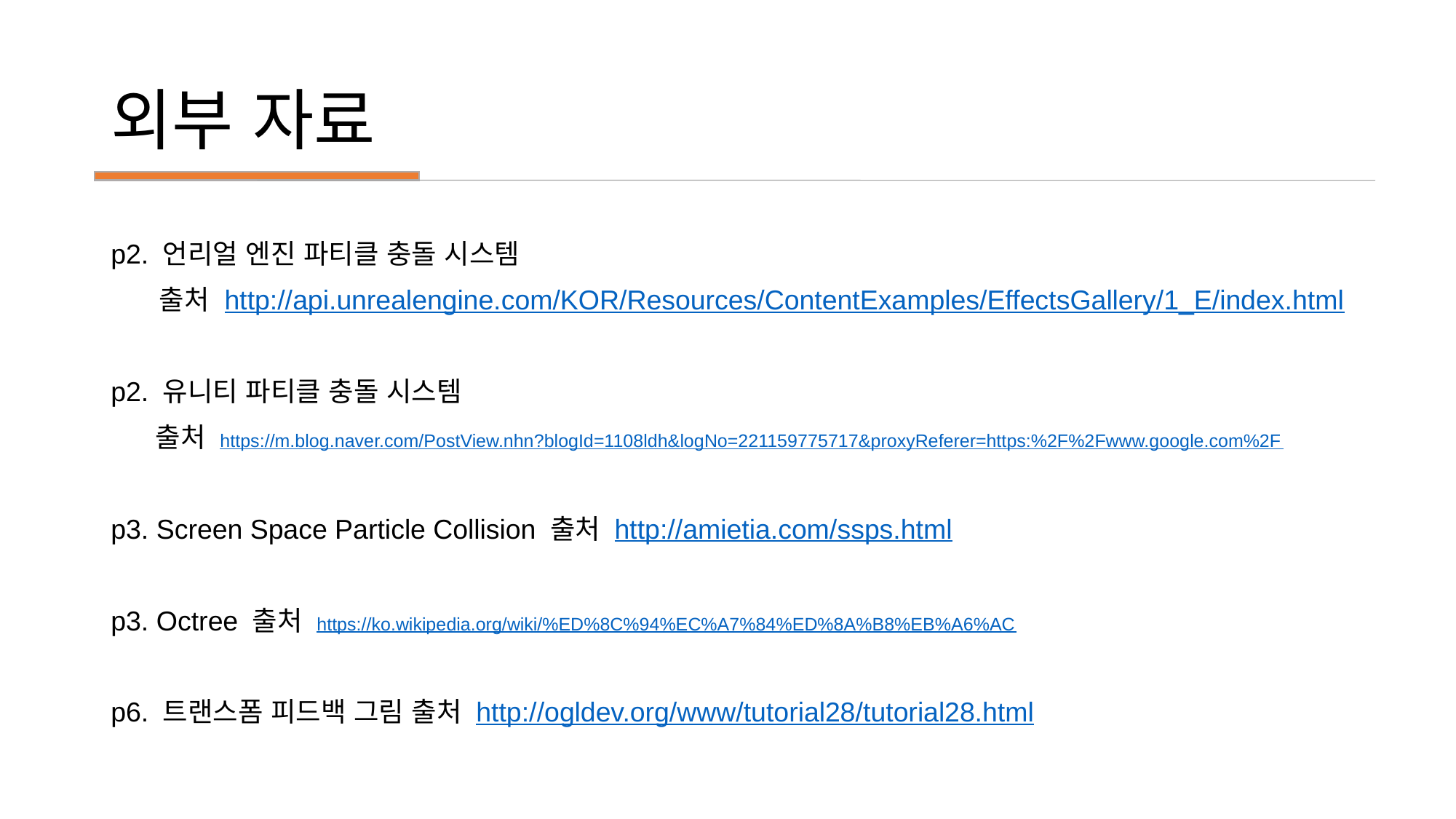

# 외부 자료
p2. 언리얼 엔진 파티클 충돌 시스템
     출처 http://api.unrealengine.com/KOR/Resources/ContentExamples/EffectsGallery/1_E/index.html

p2. 유니티 파티클 충돌 시스템
     출처 https://m.blog.naver.com/PostView.nhn?blogId=1108ldh&logNo=221159775717&proxyReferer=https:%2F%2Fwww.google.com%2F

p3. Screen Space Particle Collision 출처 http://amietia.com/ssps.html

p3. Octree 출처 https://ko.wikipedia.org/wiki/%ED%8C%94%EC%A7%84%ED%8A%B8%EB%A6%AC

p6. 트랜스폼 피드백 그림 출처 http://ogldev.org/www/tutorial28/tutorial28.html